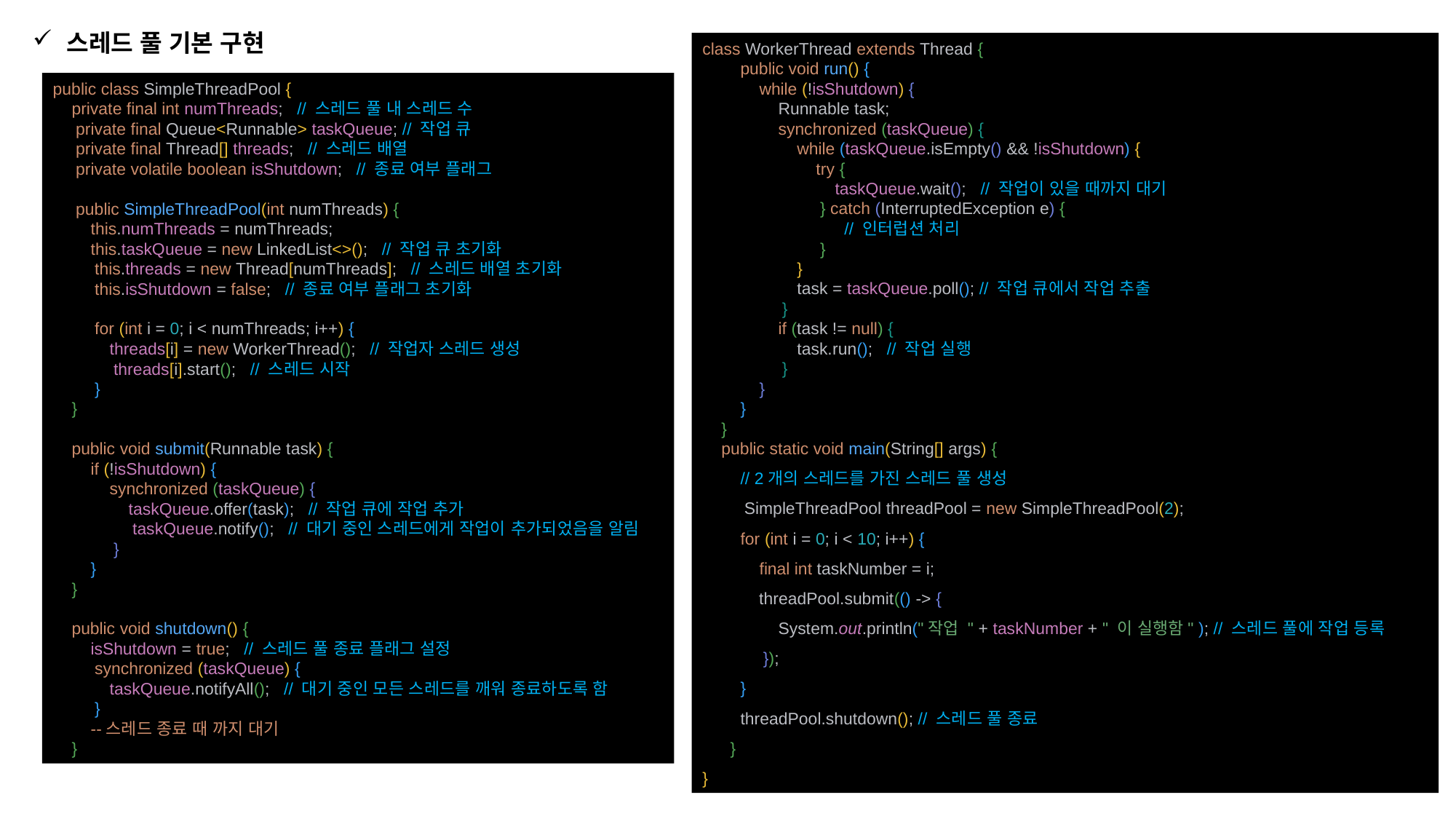

스레드 풀 기본 구현
class WorkerThread extends Thread {
        public void run() {
            while (!isShutdown) {
                Runnable task;
                synchronized (taskQueue) {
                    while (taskQueue.isEmpty() && !isShutdown) {
                        try {
                            taskQueue.wait();   // 작업이 있을 때까지 대기
                        } catch (InterruptedException e) {
                              // 인터럽션 처리
                        }
                    }
                    task = taskQueue.poll(); // 작업 큐에서 작업 추출
                }
                if (task != null) {
                    task.run();   // 작업 실행
                }
            }
        }
    }
    public static void main(String[] args) {
        // 2개의 스레드를 가진 스레드 풀 생성
        SimpleThreadPool threadPool = new SimpleThreadPool(2);
        for (int i = 0; i < 10; i++) {
            final int taskNumber = i;
            threadPool.submit(() -> {
                System.out.println("작업 " + taskNumber + " 이 실행함" ); // 스레드 풀에 작업 등록
            });
        }
        threadPool.shutdown(); // 스레드 풀 종료
     }
}
public class SimpleThreadPool {
    private final int numThreads;   // 스레드 풀 내 스레드 수
    private final Queue<Runnable> taskQueue; // 작업 큐
    private final Thread[] threads;   // 스레드 배열
    private volatile boolean isShutdown;   // 종료 여부 플래그
    public SimpleThreadPool(int numThreads) {
        this.numThreads = numThreads;
        this.taskQueue = new LinkedList<>();   // 작업 큐 초기화
        this.threads = new Thread[numThreads];   // 스레드 배열 초기화
        this.isShutdown = false;   // 종료 여부 플래그 초기화
        for (int i = 0; i < numThreads; i++) {
            threads[i] = new WorkerThread();   // 작업자 스레드 생성
            threads[i].start();   // 스레드 시작
        }
    }
    public void submit(Runnable task) {
        if (!isShutdown) {
            synchronized (taskQueue) {
                taskQueue.offer(task);   // 작업 큐에 작업 추가
                taskQueue.notify();   // 대기 중인 스레드에게 작업이 추가되었음을 알림
            }
        }
    }
    public void shutdown() {
        isShutdown = true;   // 스레드 풀 종료 플래그 설정
        synchronized (taskQueue) {
            taskQueue.notifyAll();   // 대기 중인 모든 스레드를 깨워 종료하도록 함
        }
        --스레드 종료 때 까지 대기
    }